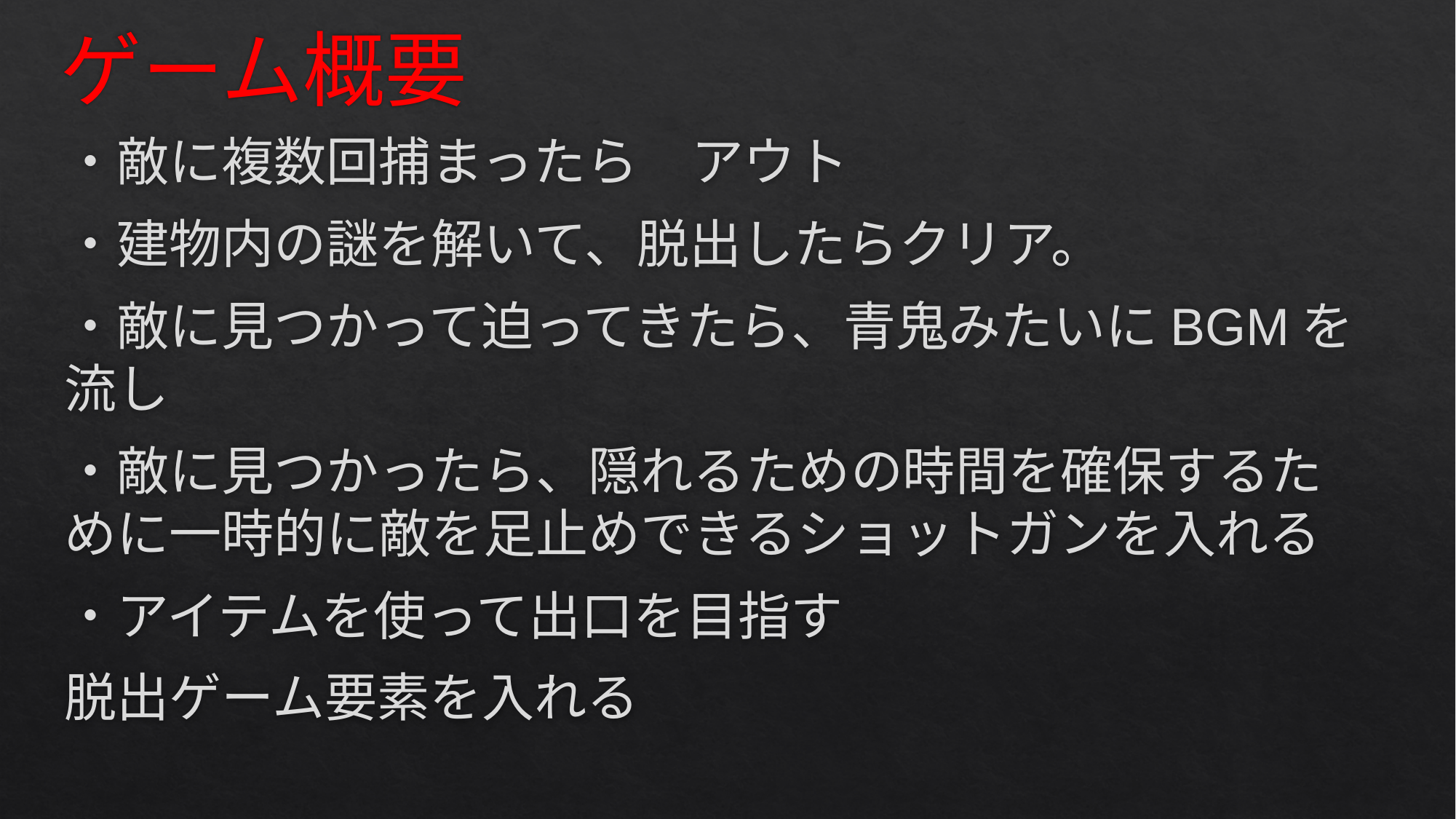

# ゲーム概要
・敵に複数回捕まったら　アウト
・建物内の謎を解いて、脱出したらクリア。
・敵に見つかって迫ってきたら、青鬼みたいにBGMを流し
・敵に見つかったら、隠れるための時間を確保するために一時的に敵を足止めできるショットガンを入れる
・アイテムを使って出口を目指す
脱出ゲーム要素を入れる